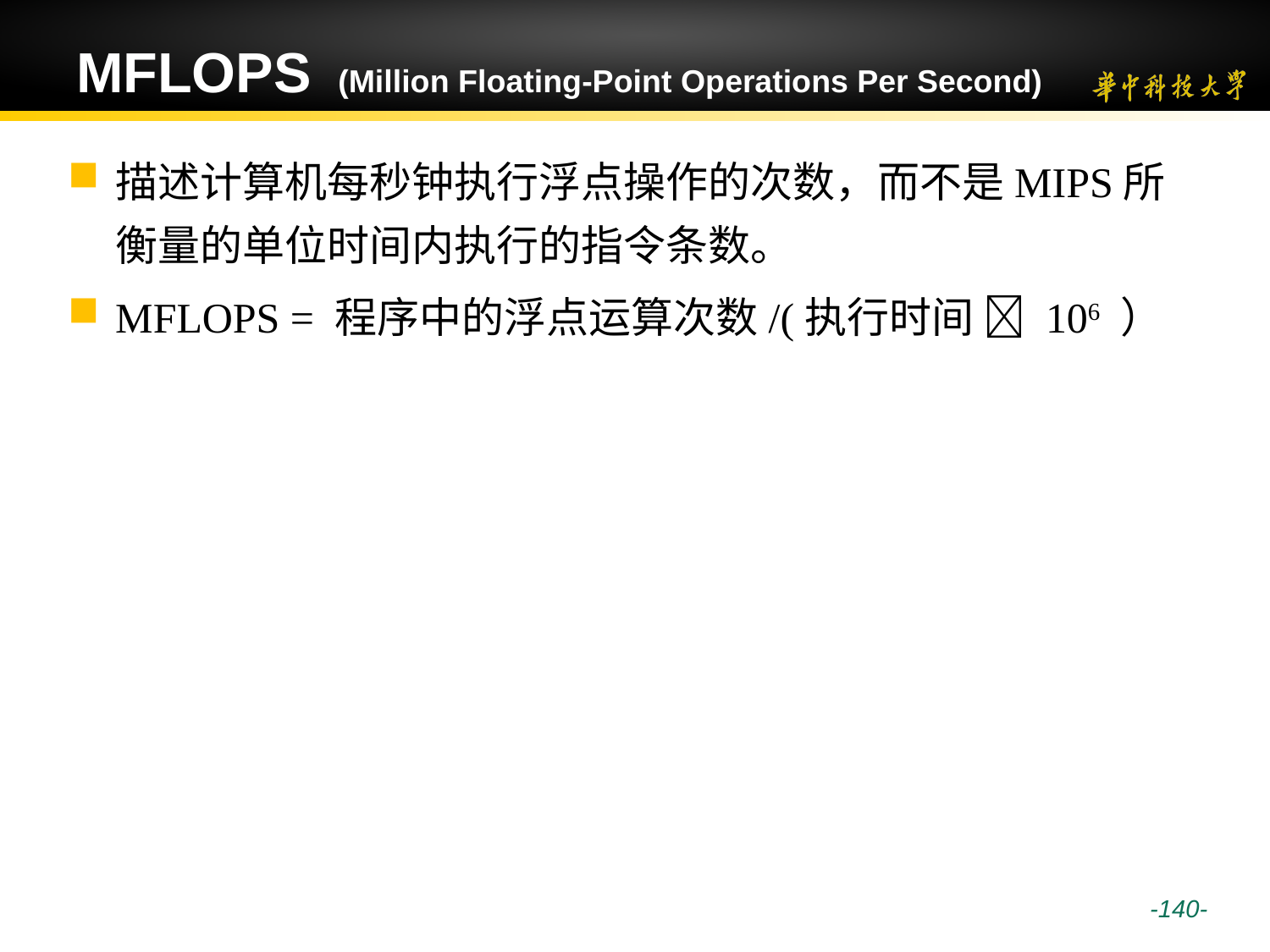

# MFLOPS   (Million Floating-Point Operations Per Second)
描述计算机每秒钟执行浮点操作的次数，而不是MIPS所衡量的单位时间内执行的指令条数。
MFLOPS = 程序中的浮点运算次数/(执行时间 × 106 ）

 -140-